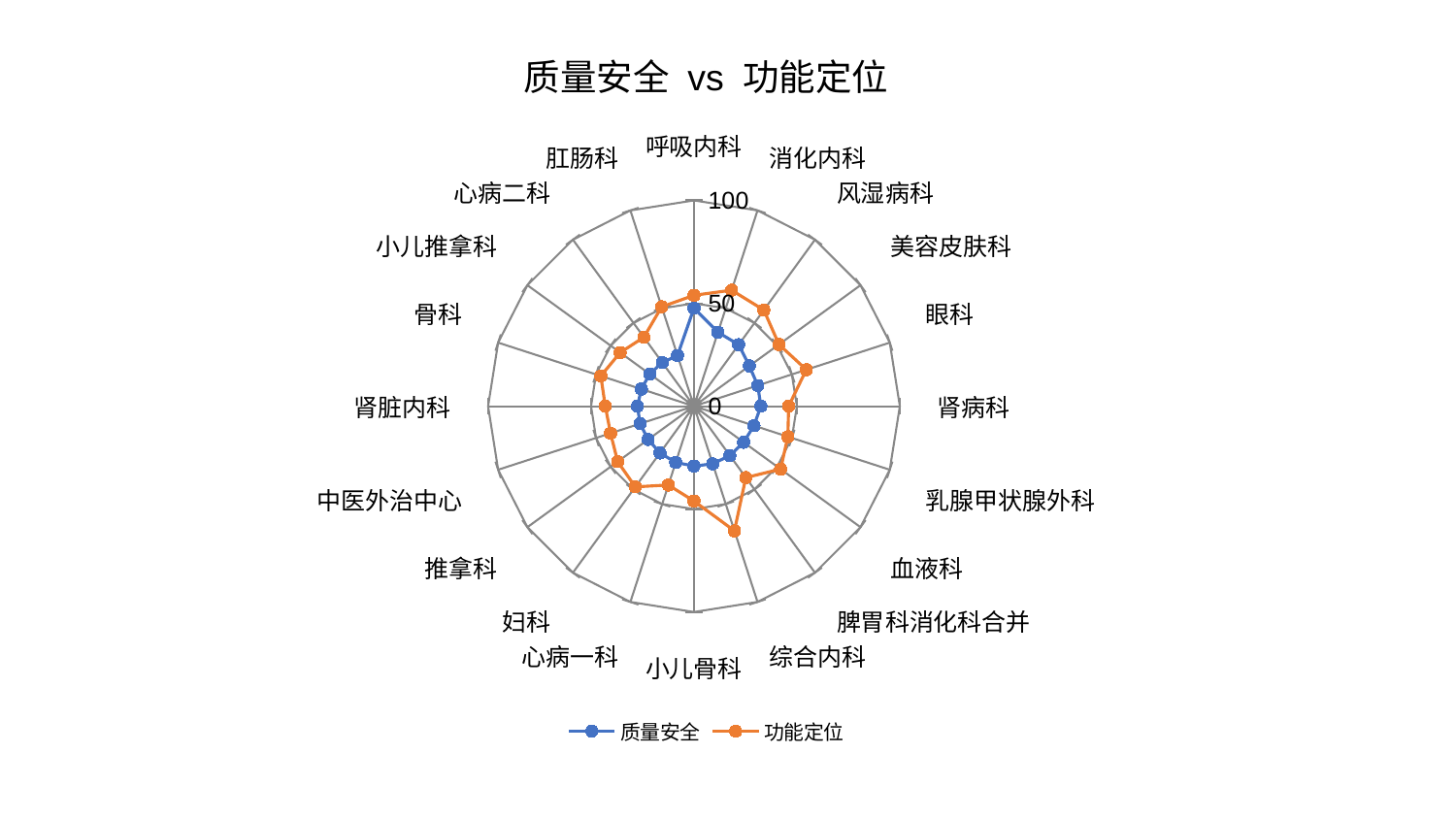

### Chart: 质量安全 vs 功能定位

| Category | 质量安全 | 功能定位 |
|---|---|---|
| 呼吸内科 | 47.685253099650005 | 53.87396998826642 |
| 消化内科 | 37.776463241683 | 59.271713614129155 |
| 风湿病科 | 36.953960769331104 | 57.751443401664844 |
| 美容皮肤科 | 33.272623017705726 | 51.05512837706424 |
| 眼科 | 32.597019377418356 | 57.388925592447976 |
| 肾病科 | 32.496925151285176 | 46.00023108312023 |
| 乳腺甲状腺外科 | 30.6592427517545 | 47.948699860071756 |
| 血液科 | 29.841721850117633 | 52.0413456422125 |
| 脾胃科消化科合并 | 29.668023213286357 | 42.887089970974685 |
| 综合内科 | 29.458159662506063 | 63.667965036112285 |
| 小儿骨科 | 29.096359958403497 | 46.11357520189204 |
| 心病一科 | 28.741537380586497 | 40.27090637351141 |
| 妇科 | 28.11087719303031 | 48.48384695434626 |
| 推拿科 | 27.517179132232943 | 45.83426285749442 |
| 中医外治中心 | 27.51620678221337 | 42.604310453307534 |
| 肾脏内科 | 27.453297599002084 | 43.07010461397771 |
| 骨科 | 26.845404356322465 | 47.57886713294236 |
| 小儿推拿科 | 26.602594222074245 | 44.31384486966354 |
| 心病二科 | 26.21961224485911 | 41.42565339974626 |
| 肛肠科 | 25.92079589459813 | 50.77662521010202 |
6